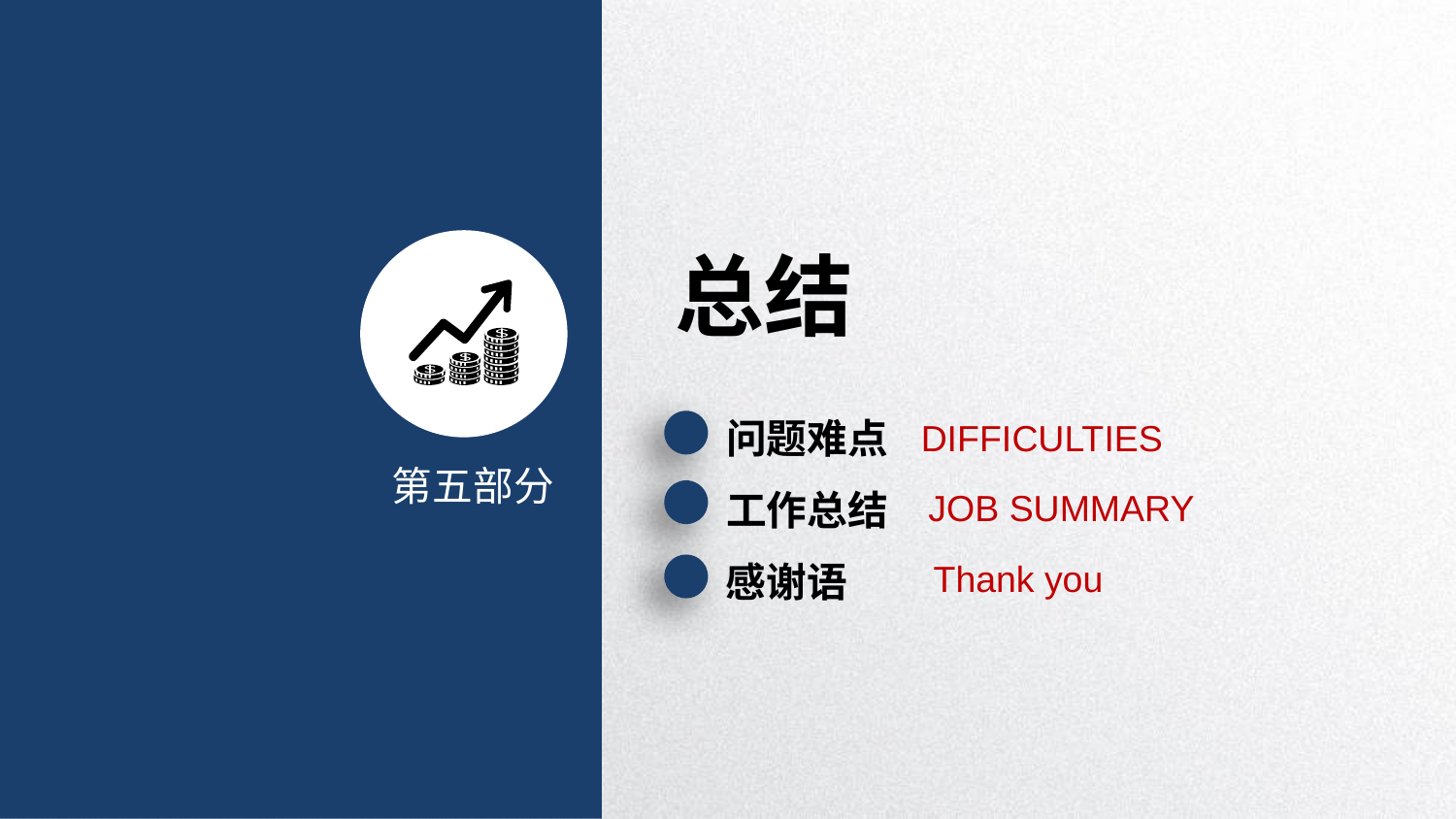

总结
问题难点
DIFFICULTIES

第五部分
工作总结
JOB SUMMARY

Thank you
感谢语